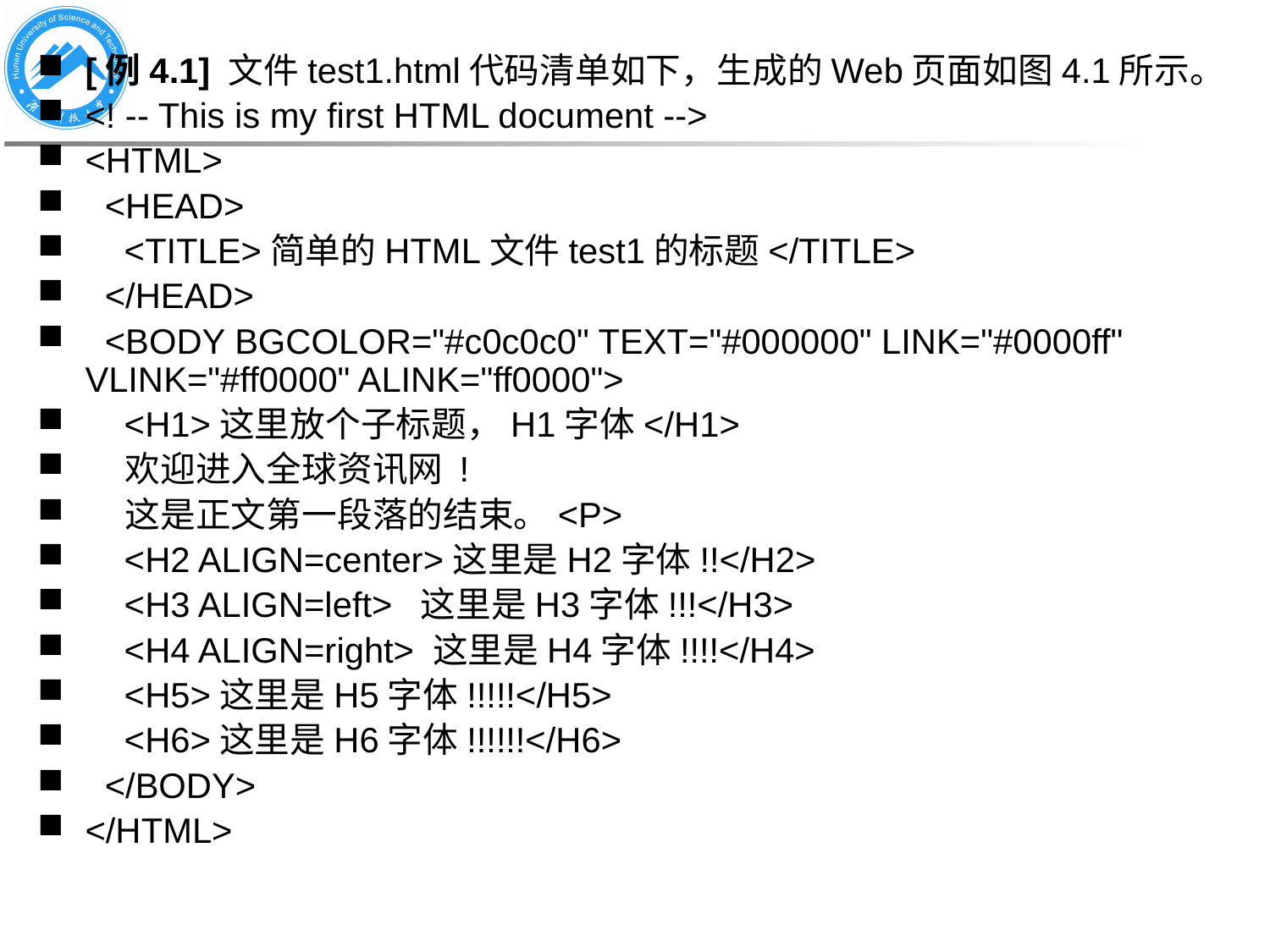

[例4.1] 文件test1.html代码清单如下，生成的Web页面如图4.1所示。
<! -- This is my first HTML document -->
<HTML>
  <HEAD>
    <TITLE>简单的HTML文件test1的标题</TITLE>
  </HEAD>
  <BODY BGCOLOR="#c0c0c0" TEXT="#000000" LINK="#0000ff" VLINK="#ff0000" ALINK="ff0000">
    <H1>这里放个子标题，H1字体</H1>
    欢迎进入全球资讯网 !
    这是正文第一段落的结束。<P>
    <H2 ALIGN=center>这里是H2字体!!</H2>
    <H3 ALIGN=left>  这里是H3字体!!!</H3>
    <H4 ALIGN=right> 这里是H4字体!!!!</H4>
    <H5>这里是H5字体!!!!!</H5>
    <H6>这里是H6字体!!!!!!</H6>
  </BODY>
</HTML>